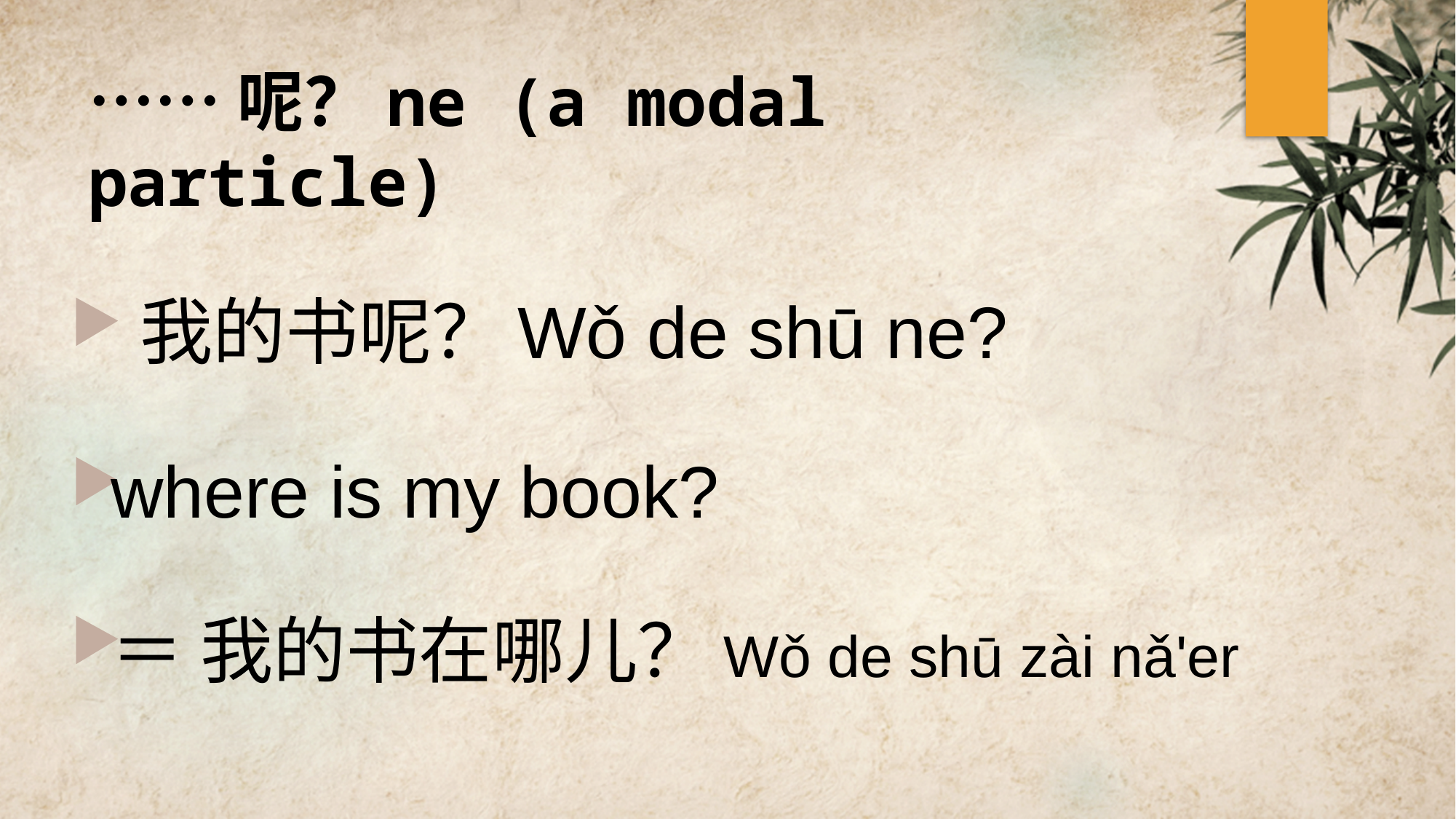

# ……呢？ne (a modal particle)
 我的书呢？Wǒ de shū ne?
where is my book?
＝ 我的书在哪儿？Wǒ de shū zài nǎ'er